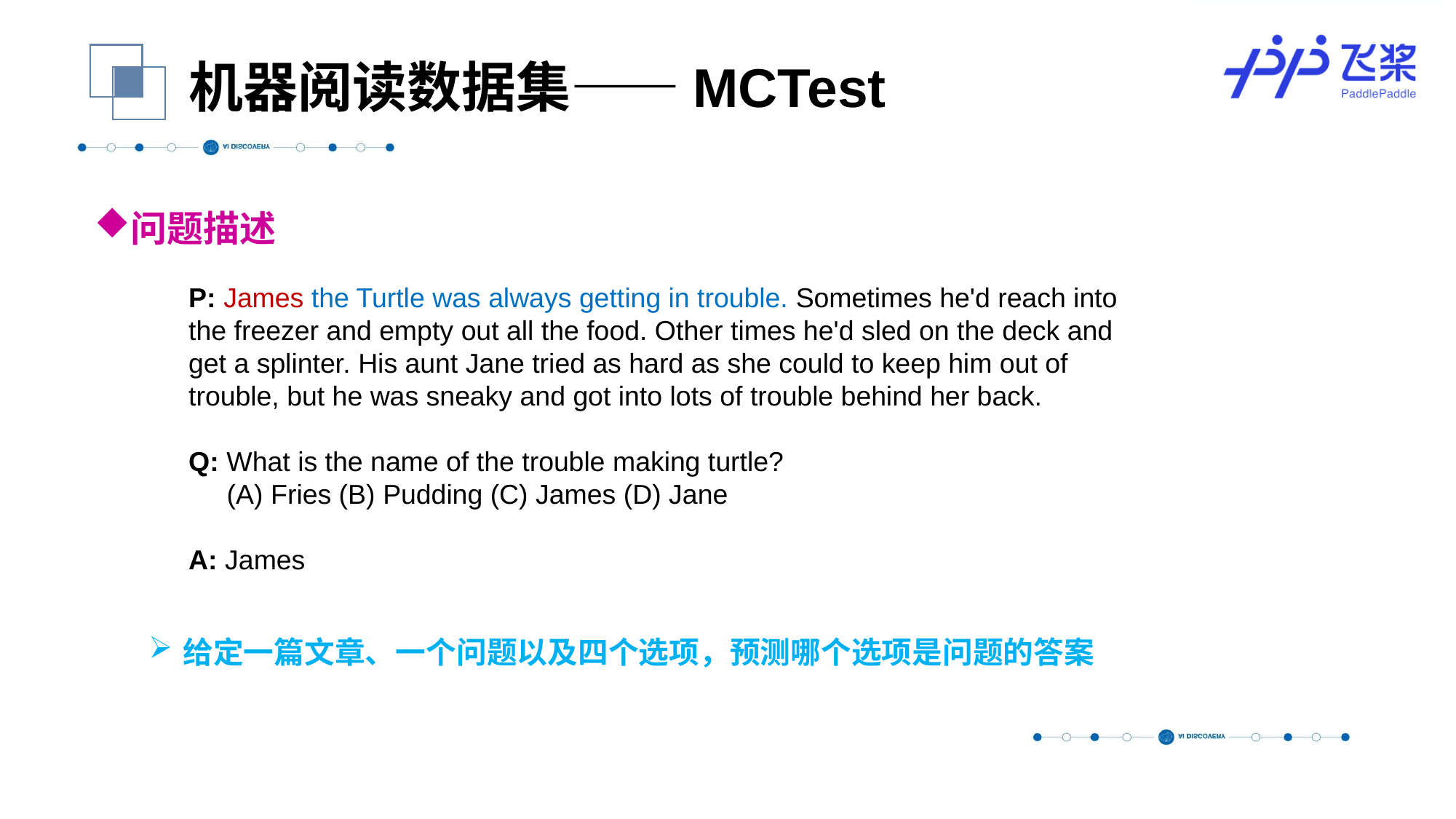

机器阅读数据集——MCTest

问题描述

给定一篇文章、一个问题以及四个选项，预测哪个选项是问题的答案
P: James the Turtle was always getting in trouble. Sometimes he'd reach into the freezer and empty out all the food. Other times he'd sled on the deck and get a splinter. His aunt Jane tried as hard as she could to keep him out of trouble, but he was sneaky and got into lots of trouble behind her back.

Q: What is the name of the trouble making turtle?
     (A) Fries (B) Pudding (C) James (D) Jane

A: James